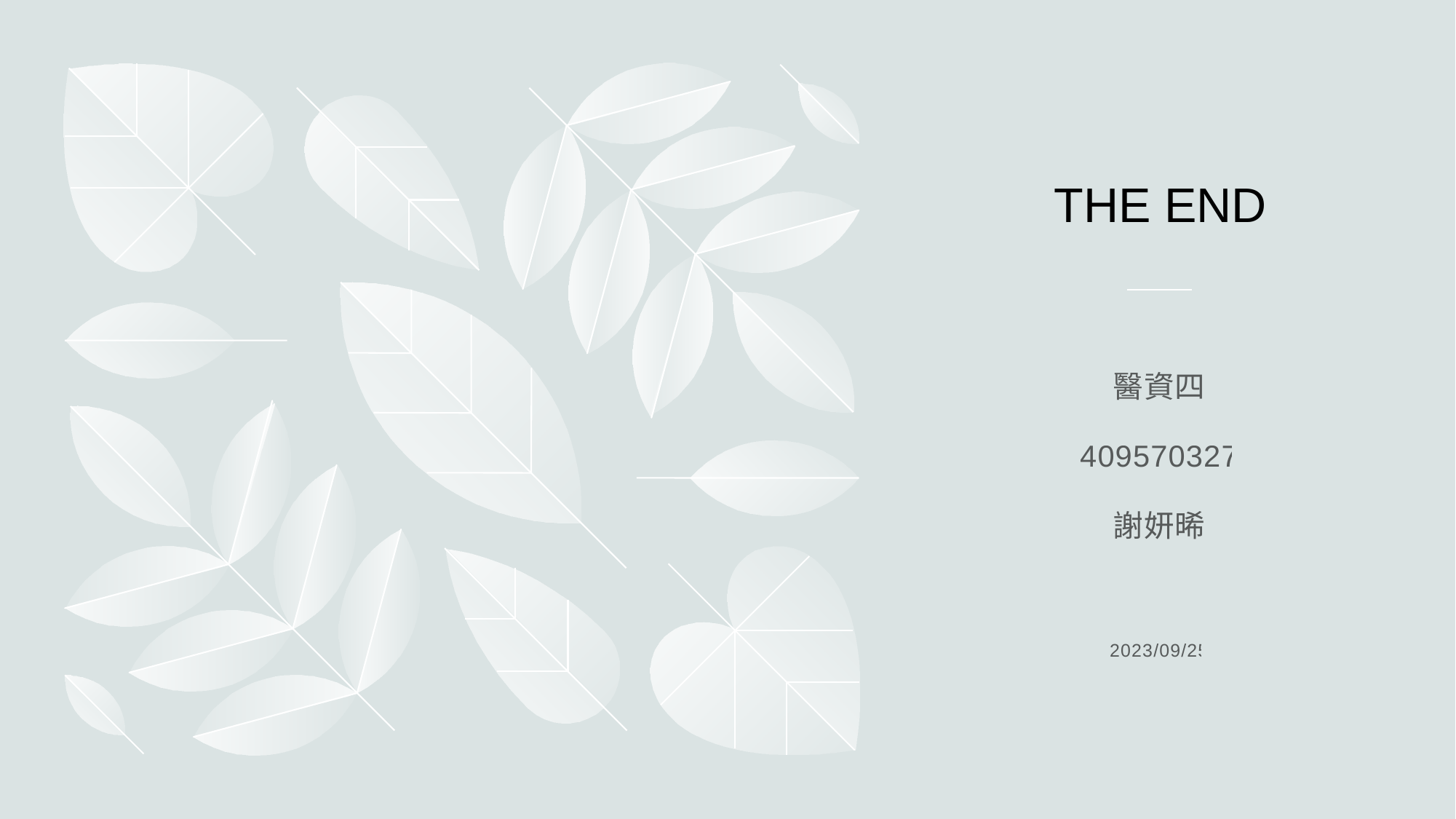

# THE END
醫資四
409570327
謝妍晞

2023/09/25